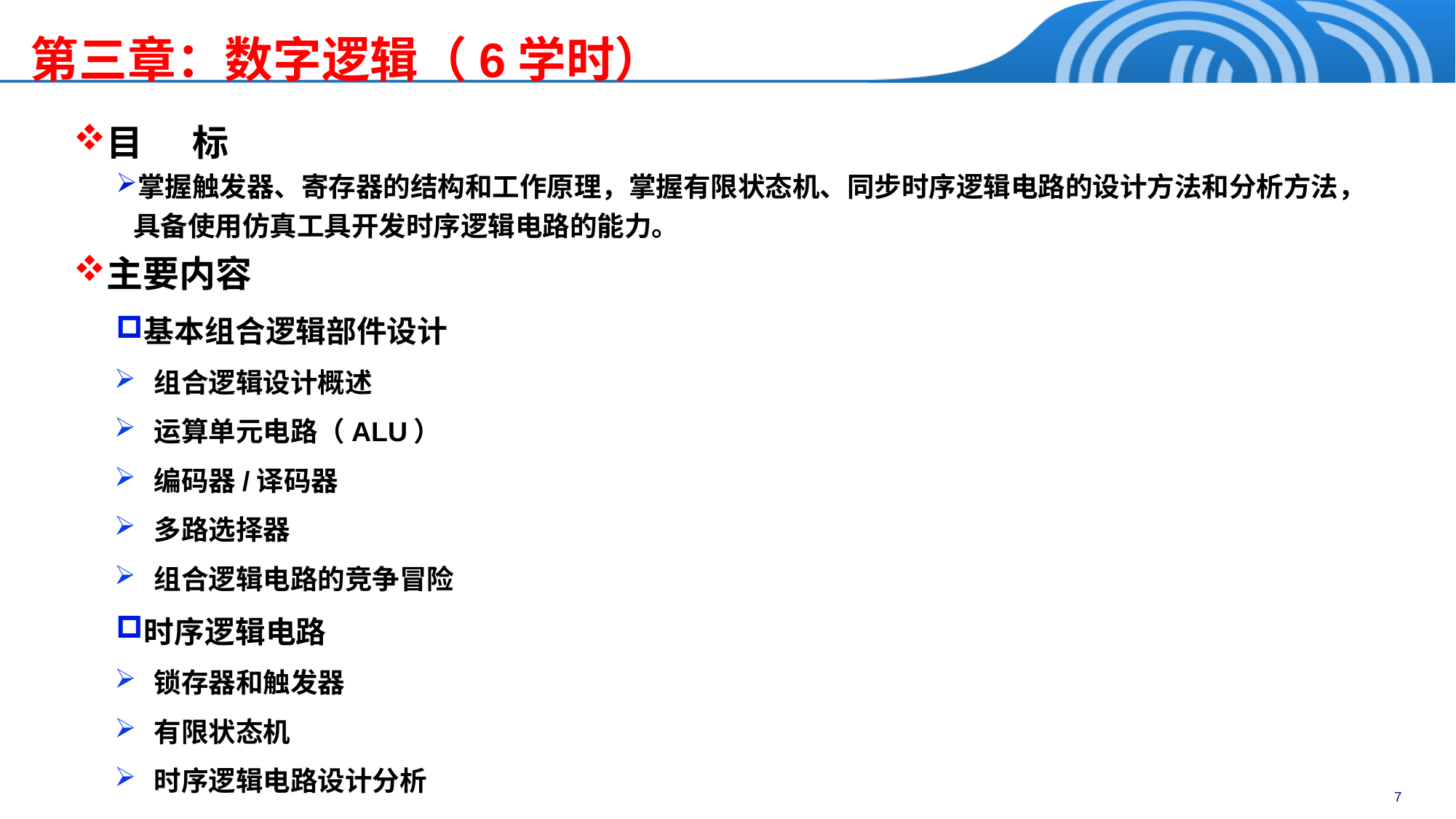

# 第三章：数字逻辑（6学时）
目      标
掌握触发器、寄存器的结构和工作原理，掌握有限状态机、同步时序逻辑电路的设计方法和分析方法，具备使用仿真工具开发时序逻辑电路的能力。
主要内容
基本组合逻辑部件设计
组合逻辑设计概述
运算单元电路（ALU）
编码器/译码器
多路选择器
组合逻辑电路的竞争冒险
时序逻辑电路
锁存器和触发器
有限状态机
时序逻辑电路设计分析